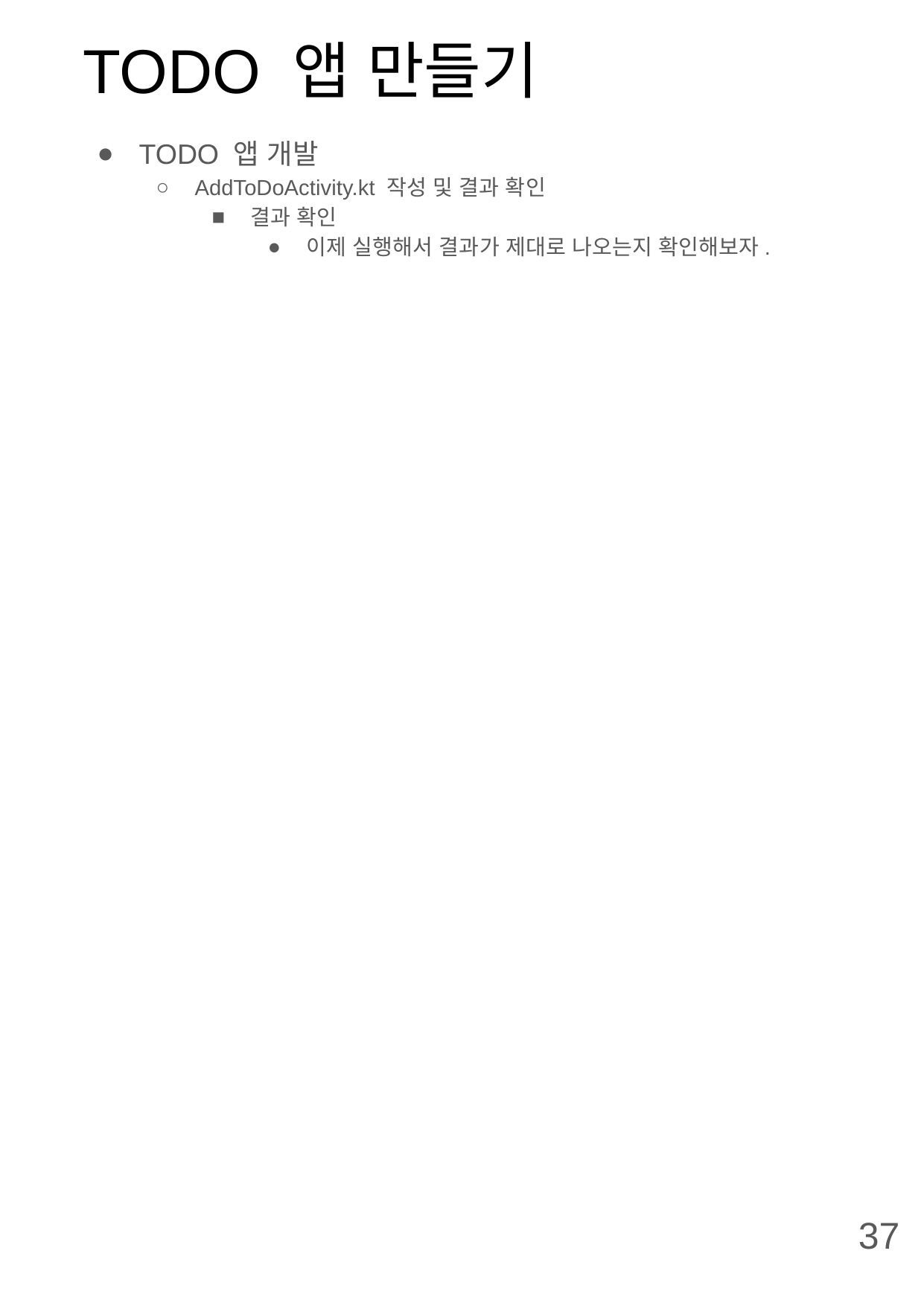

# TODO 앱 만들기
TODO 앱 개발
AddToDoActivity.kt 작성 및 결과 확인
결과 확인
이제 실행해서 결과가 제대로 나오는지 확인해보자.
37